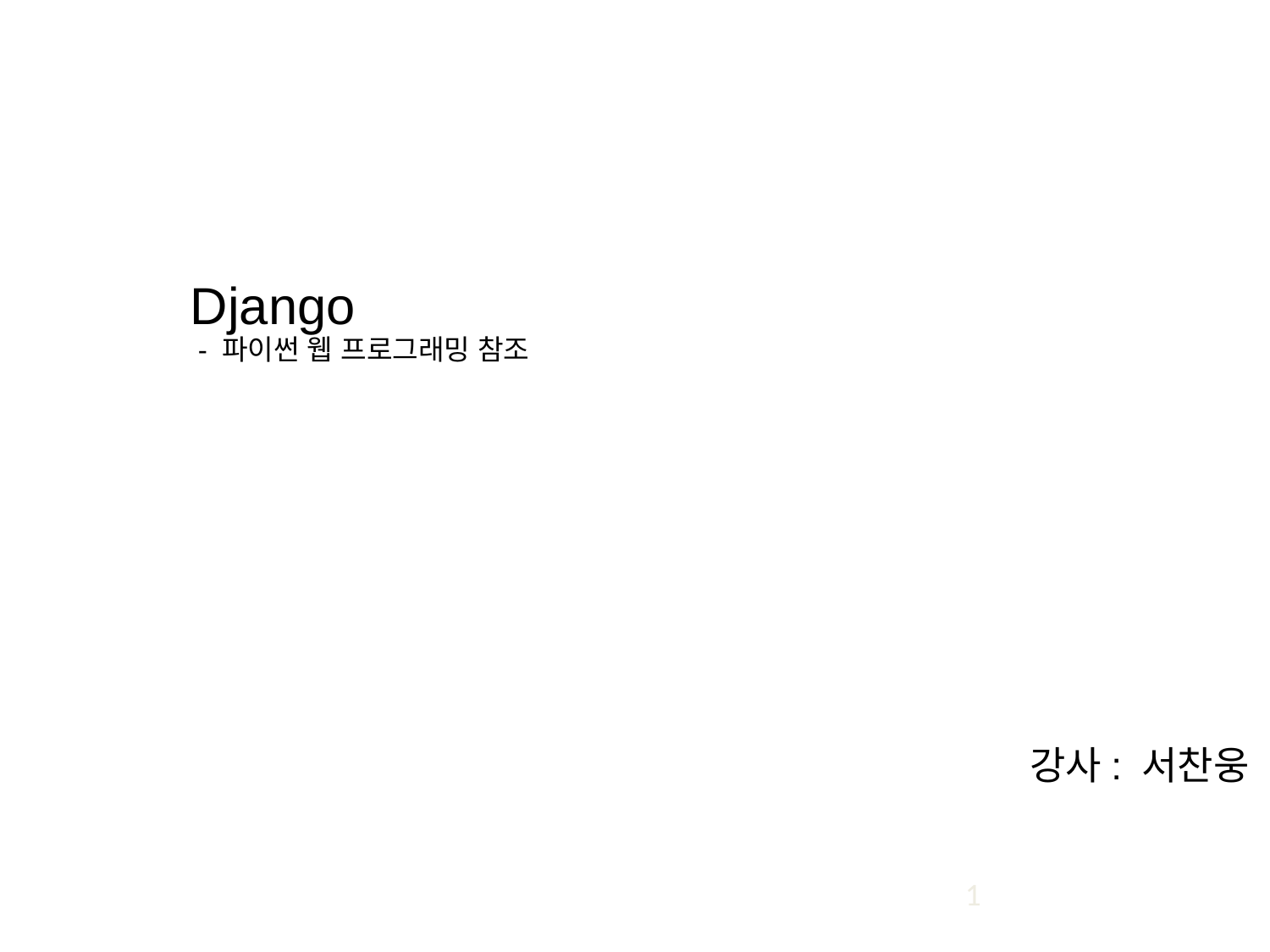

# Django - 파이썬 웹 프로그래밍 참조

강사: 서찬웅

1